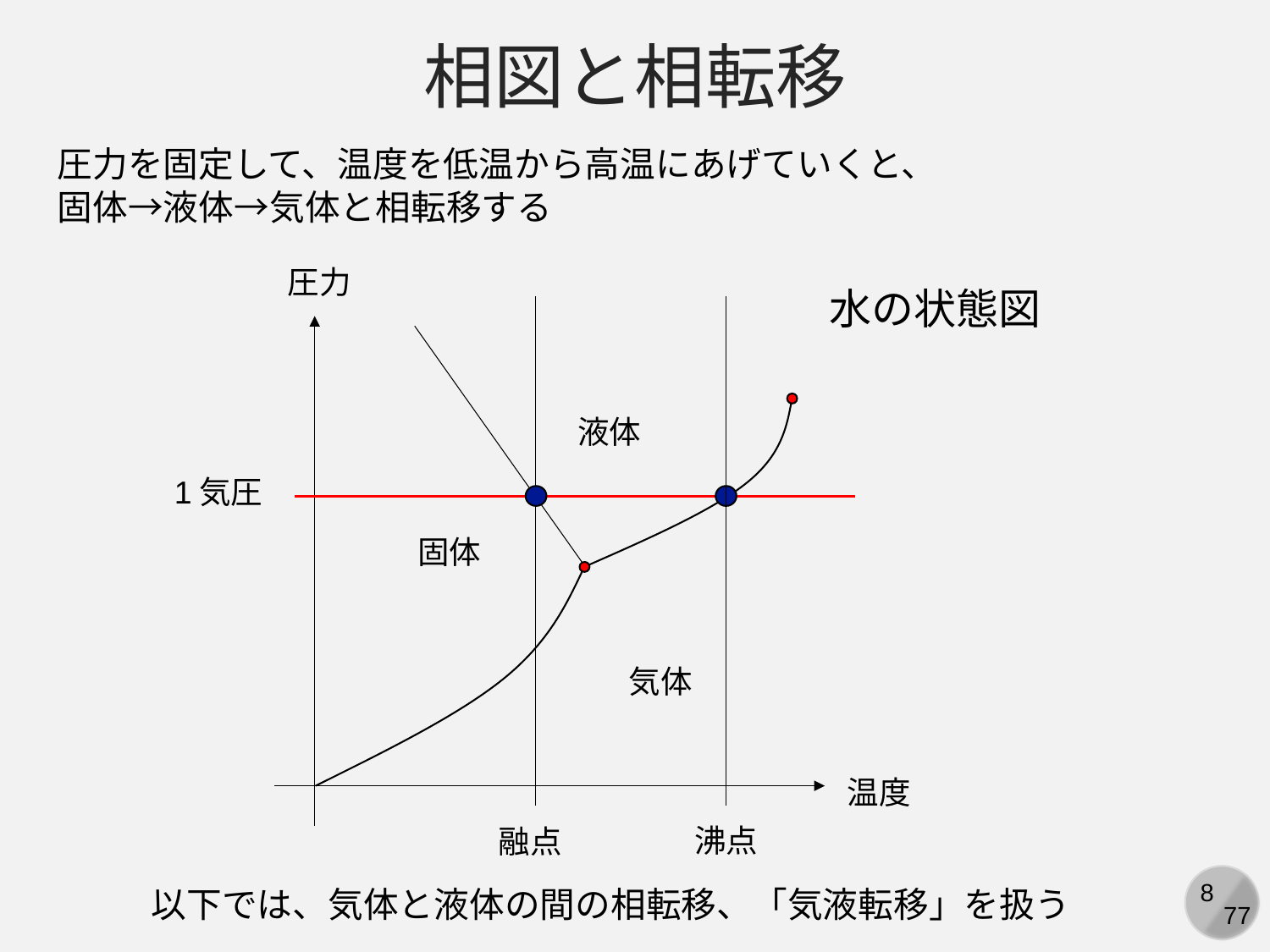

相図と相転移
圧力を固定して、温度を低温から高温にあげていくと、固体→液体→気体と相転移する
圧力
水の状態図

液体
1気圧

固体

気体
温度
沸点
融点
以下では、気体と液体の間の相転移、「気液転移」を扱う